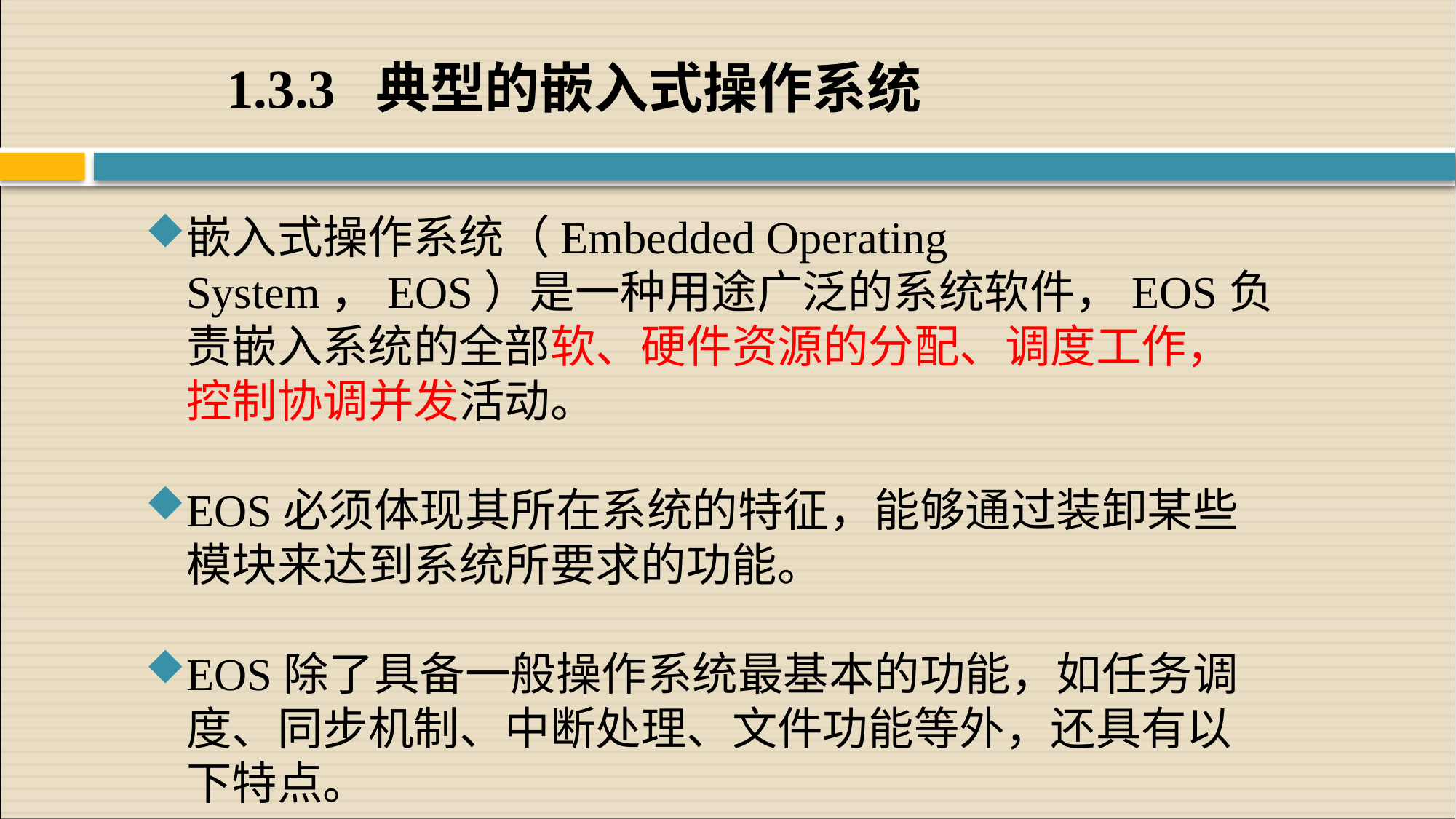

# 1.3.3  典型的嵌入式操作系统
嵌入式操作系统（Embedded Operating System，EOS）是一种用途广泛的系统软件，EOS负责嵌入系统的全部软、硬件资源的分配、调度工作，控制协调并发活动。

EOS必须体现其所在系统的特征，能够通过装卸某些模块来达到系统所要求的功能。

EOS除了具备一般操作系统最基本的功能，如任务调度、同步机制、中断处理、文件功能等外，还具有以下特点。